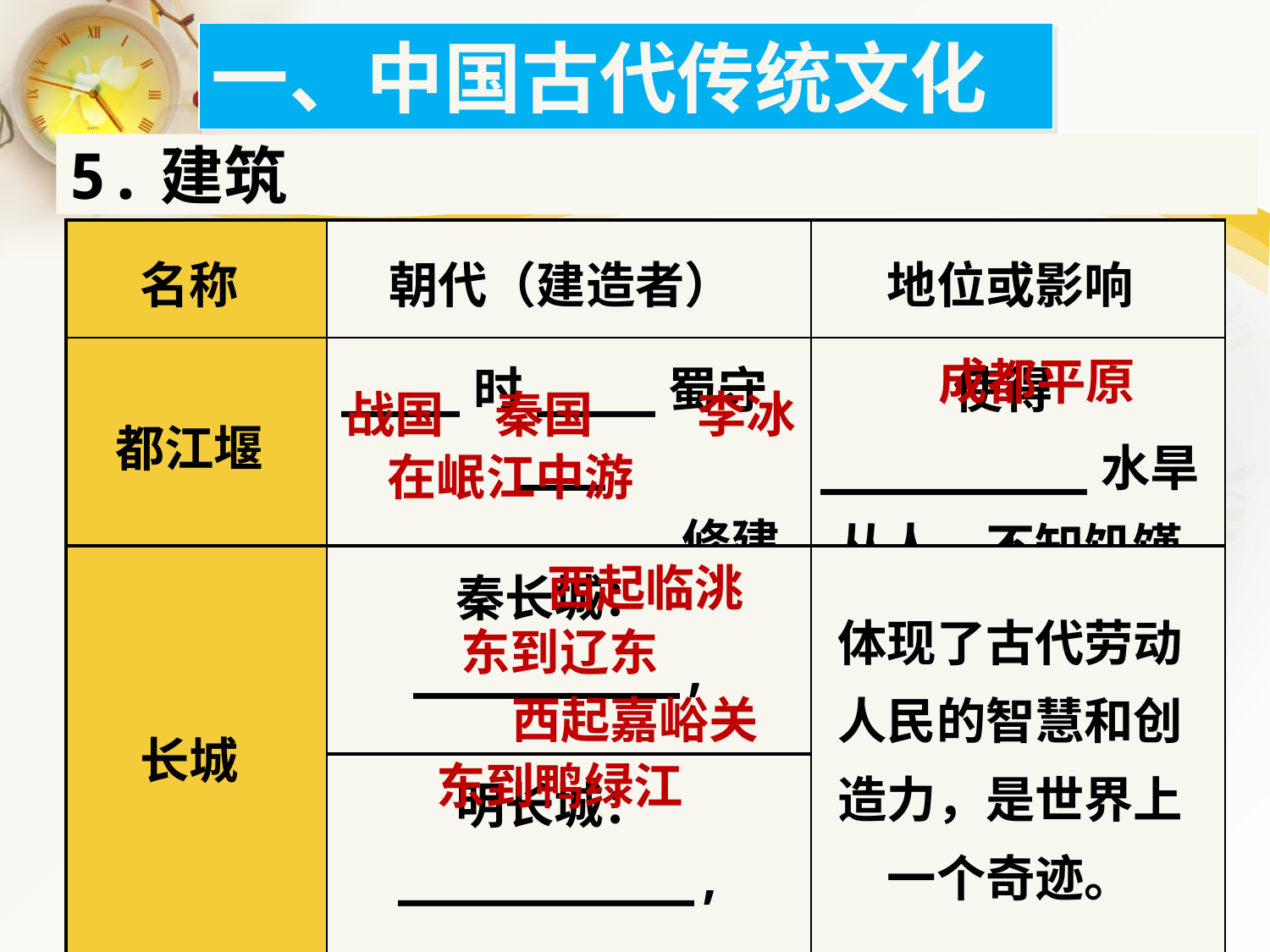

一、中国古代传统文化
5.建筑
| 名称 | 朝代（建造者） | 地位或影响 |
| --- | --- | --- |
| 都江堰 | \_\_\_\_时\_\_\_\_蜀守\_\_\_ \_\_\_\_\_\_\_\_\_\_\_修建 | 使得\_\_\_\_\_\_\_\_\_水旱从人，不知饥馑 |
| 长城 | 秦长城：\_\_\_\_\_\_\_\_\_, \_\_\_\_\_\_\_\_\_ | 体现了古代劳动人民的智慧和创造力，是世界上一个奇迹。 |
|  | 明长城：\_\_\_\_\_\_\_\_\_\_, \_\_\_\_\_\_\_\_\_\_\_\_ |  |
成都平原
战国
秦国
李冰
在岷江中游
西起临洮
东到辽东
西起嘉峪关
东到鸭绿江